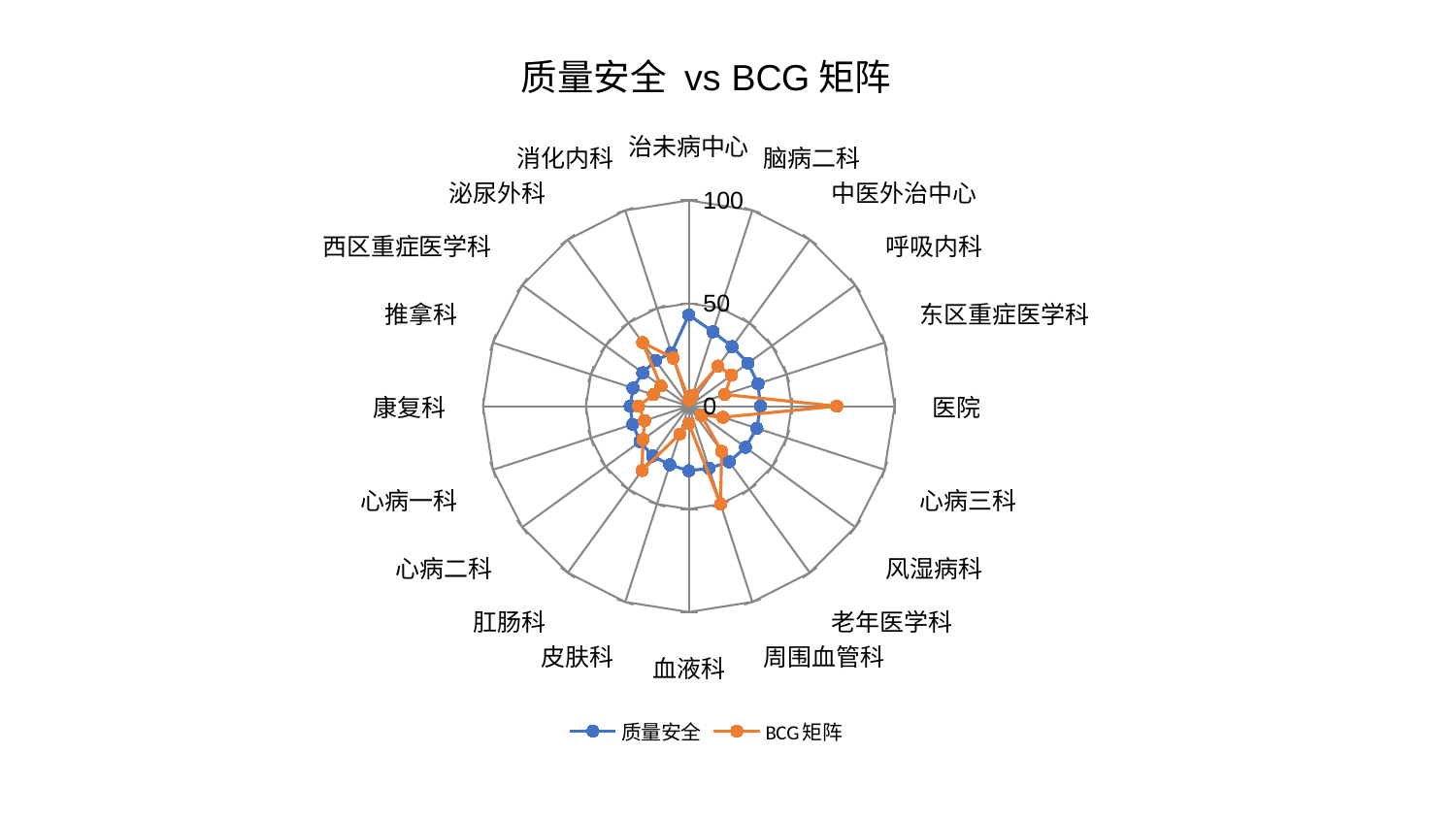

### Chart: 质量安全 vs BCG矩阵

| Category | 质量安全 | BCG矩阵 |
|---|---|---|
| 治未病中心 | 44.334828269667426 | 3.187602862172445 |
| 脑病二科 | 38.03230267444876 | 5.549396045412503 |
| 中医外治中心 | 35.804465508894936 | 24.111651227707604 |
| 呼吸内科 | 35.56020979947641 | 25.73875306985744 |
| 东区重症医学科 | 35.35881056330546 | 18.29142215507586 |
| 医院 | 34.82145332245055 | 71.8993781274222 |
| 心病三科 | 34.78406342567949 | 17.406812261313235 |
| 风湿病科 | 34.04766599172025 | 7.418040531074892 |
| 老年医学科 | 33.42165541655662 | 27.169557896024376 |
| 周围血管科 | 31.714893024900697 | 50.00014610370564 |
| 血液科 | 31.431041772959055 | 8.522937293781023 |
| 皮肤科 | 29.936038088754337 | 14.25799468170033 |
| 肛肠科 | 29.92769431811799 | 38.64343002931746 |
| 心病二科 | 29.2688473024749 | 27.54527653013396 |
| 心病一科 | 28.681574888974488 | 22.597086729436317 |
| 康复科 | 28.507099217789197 | 24.401871592471682 |
| 推拿科 | 28.50343094389242 | 18.08647090135928 |
| 西区重症医学科 | 27.633943394435725 | 16.712001287525514 |
| 泌尿外科 | 27.383194474487475 | 38.21133420521935 |
| 消化内科 | 27.30361161844592 | 24.60780420756413 |
11